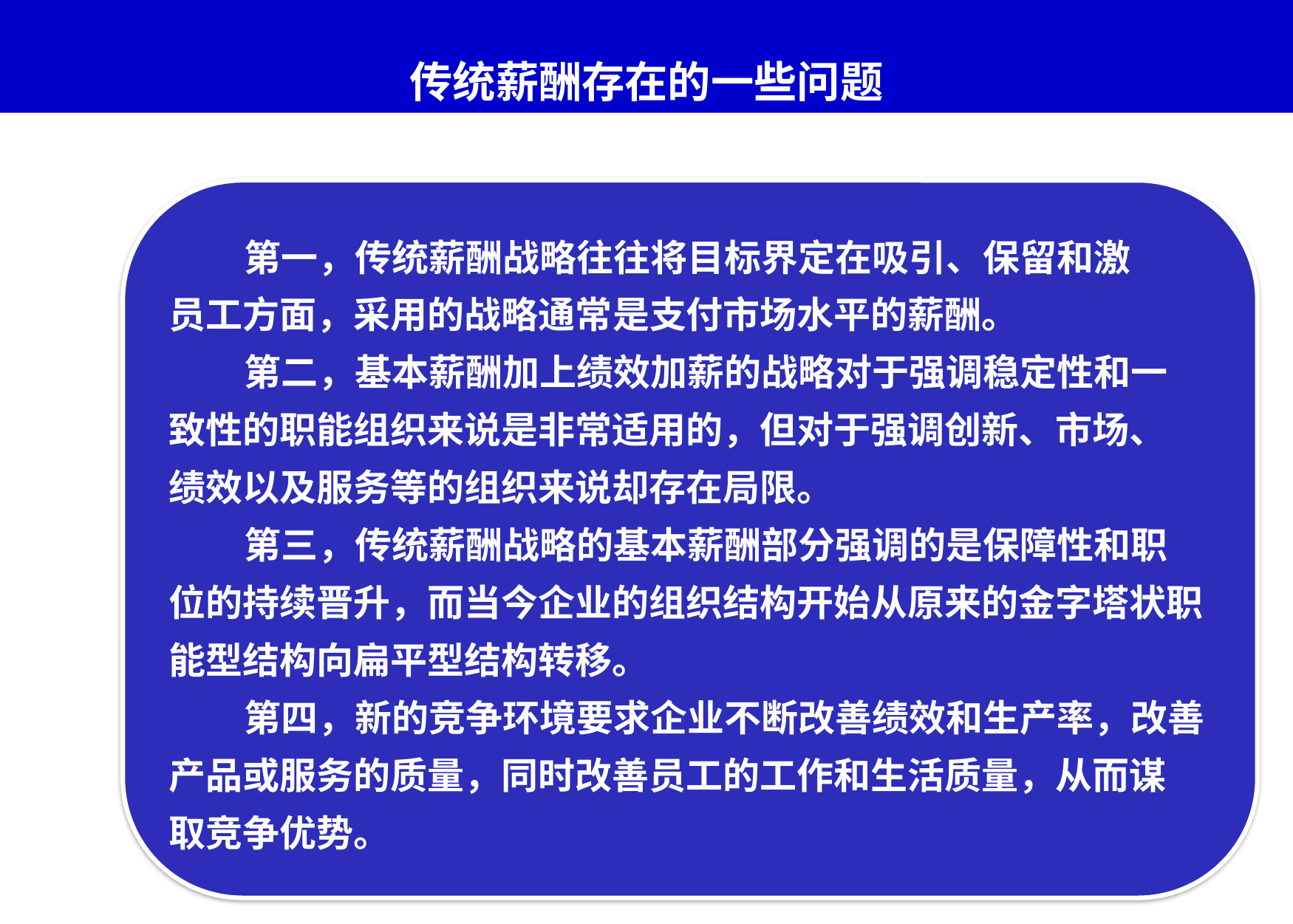

# 传统薪酬存在的一些问题
        第一，传统薪酬战略往往将目标界定在吸引、保留和激
员工方面，采用的战略通常是支付市场水平的薪酬。
        第二，基本薪酬加上绩效加薪的战略对于强调稳定性和一
致性的职能组织来说是非常适用的，但对于强调创新、市场、
绩效以及服务等的组织来说却存在局限。
        第三，传统薪酬战略的基本薪酬部分强调的是保障性和职
位的持续晋升，而当今企业的组织结构开始从原来的金字塔状职
能型结构向扁平型结构转移。
        第四，新的竞争环境要求企业不断改善绩效和生产率，改善
产品或服务的质量，同时改善员工的工作和生活质量，从而谋
取竞争优势。